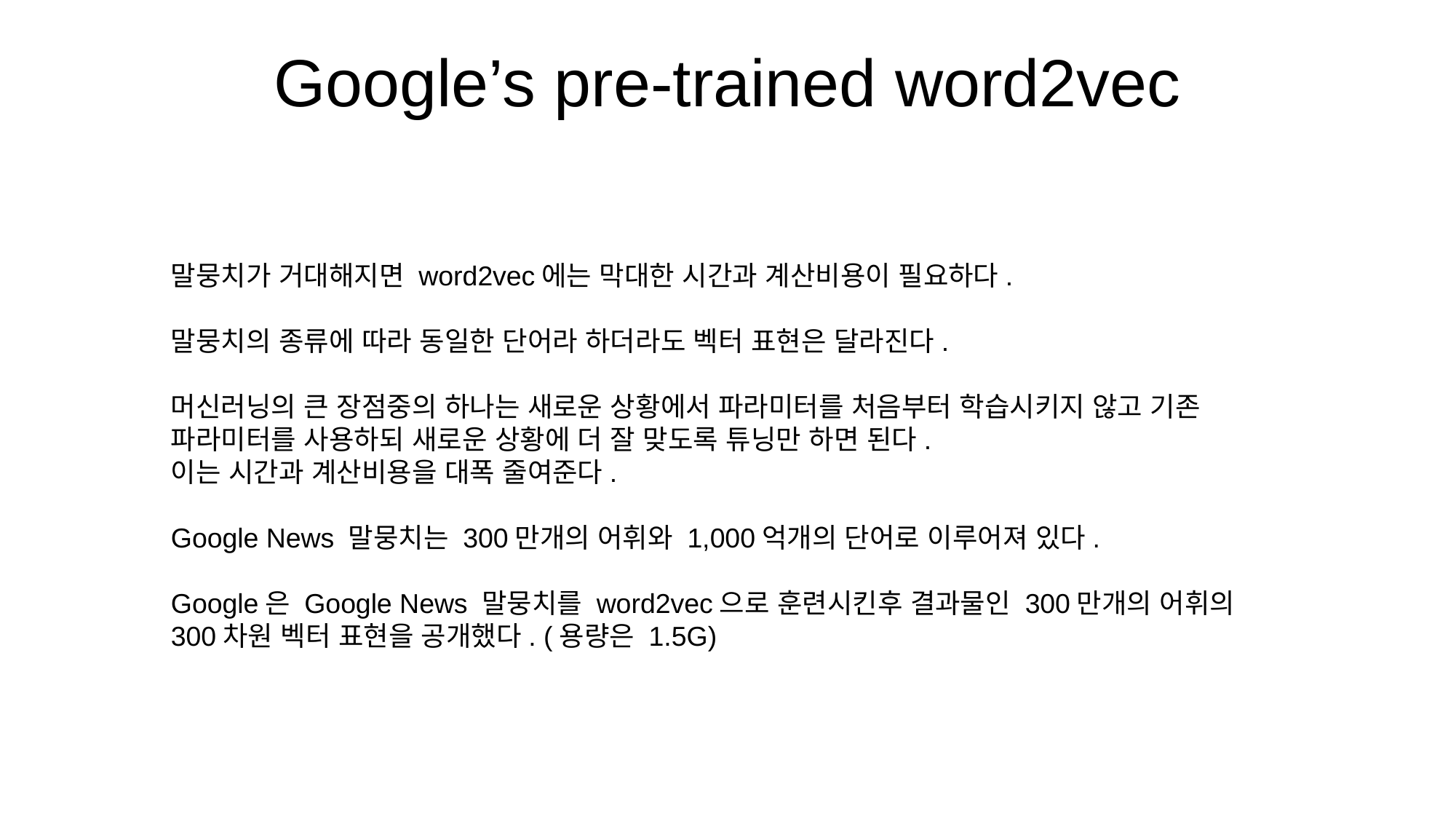

Google’s pre-trained word2vec
말뭉치가 거대해지면 word2vec에는 막대한 시간과 계산비용이 필요하다.

말뭉치의 종류에 따라 동일한 단어라 하더라도 벡터 표현은 달라진다.

머신러닝의 큰 장점중의 하나는 새로운 상황에서 파라미터를 처음부터 학습시키지 않고 기존 파라미터를 사용하되 새로운 상황에 더 잘 맞도록 튜닝만 하면 된다.
이는 시간과 계산비용을 대폭 줄여준다.

Google News 말뭉치는 300만개의 어휘와 1,000억개의 단어로 이루어져 있다.

Google은 Google News 말뭉치를 word2vec으로 훈련시킨후 결과물인 300만개의 어휘의 300차원 벡터 표현을 공개했다. (용량은 1.5G)